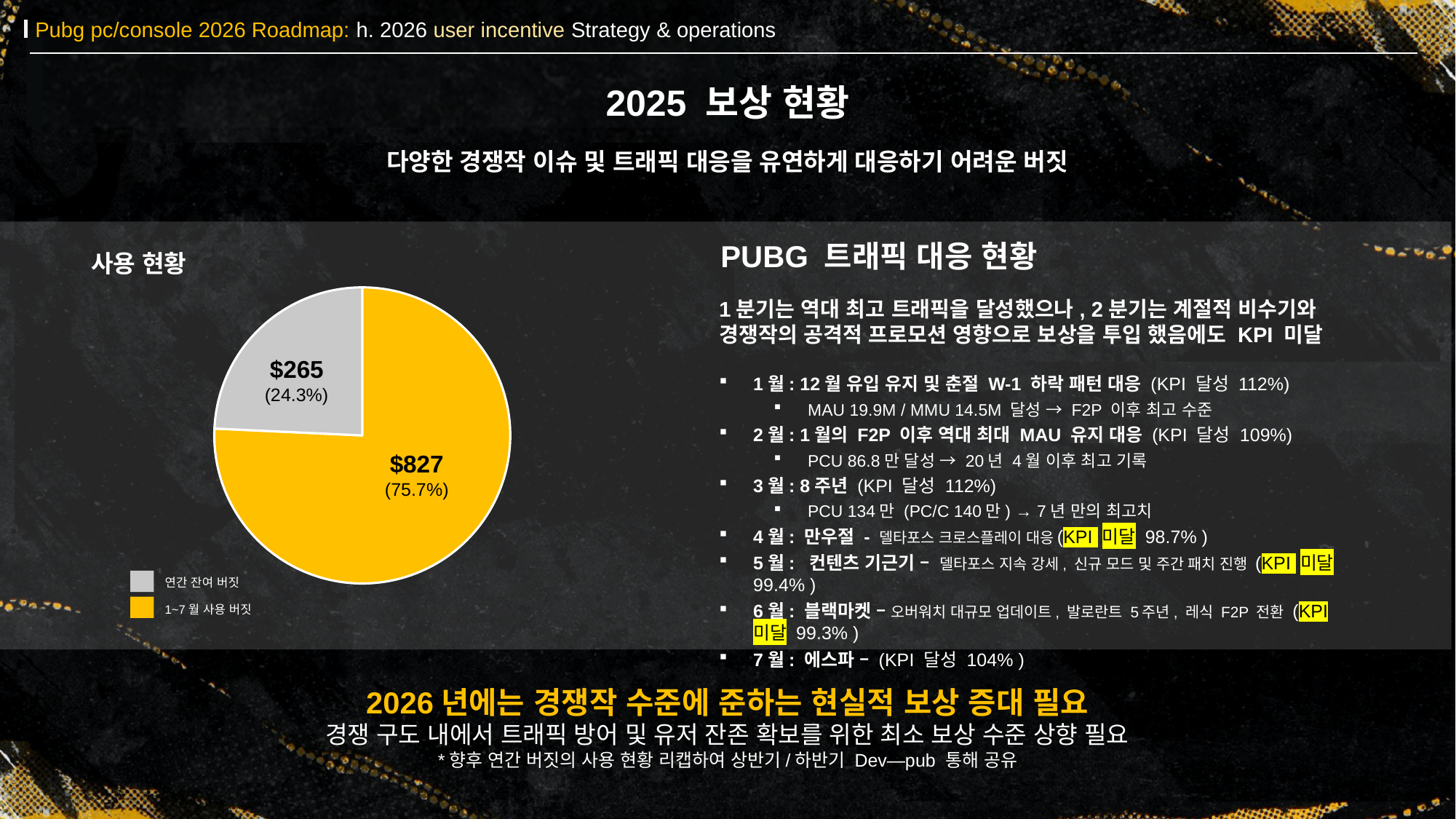

Pubg pc/console 2026 Roadmap: h. 2026 user incentive Strategy & operations
2025 보상 현황
다양한 경쟁작 이슈 및 트래픽 대응을 유연하게 대응하기 어려운 버짓

PUBG 트래픽 대응 현황
사용 현황

### Chart

| Category | 판매 |
|---|---|
|  | 827.4 |
|  | 265.0000000000001 |
$265
(24.3%)
$827
(75.7%)
연간 잔여 버짓

1~7월 사용 버짓

1분기는 역대 최고 트래픽을 달성했으나, 2분기는 계절적 비수기와 경쟁작의 공격적 프로모션 영향으로 보상을 투입 했음에도 KPI 미달
1월: 12월 유입 유지 및 춘절 W-1 하락 패턴 대응 (KPI 달성 112%)
MAU 19.9M / MMU 14.5M 달성 → F2P 이후 최고 수준
2월: 1월의 F2P 이후 역대 최대 MAU 유지 대응 (KPI 달성 109%)
PCU 86.8만 달성 → 20년 4월 이후 최고 기록
3월: 8주년 (KPI 달성 112%)
PCU 134만 (PC/C 140만) → 7년 만의 최고치
4월: 만우절 - 델타포스 크로스플레이 대응(KPI 미달 98.7% )
5월:  컨텐츠 기근기 –  델타포스 지속 강세, 신규 모드 및 주간 패치 진행 (KPI 미달 99.4% )
6월: 블랙마켓 – 오버워치 대규모 업데이트, 발로란트 5주년, 레식 F2P 전환 (KPI 미달 99.3% )
7월: 에스파 – (KPI 달성 104% )
2026년에는 경쟁작 수준에 준하는 현실적 보상 증대 필요
경쟁 구도 내에서 트래픽 방어 및 유저 잔존 확보를 위한 최소 보상 수준 상향 필요
*향후 연간 버짓의 사용 현황 리캡하여 상반기/하반기 Dev—pub 통해 공유